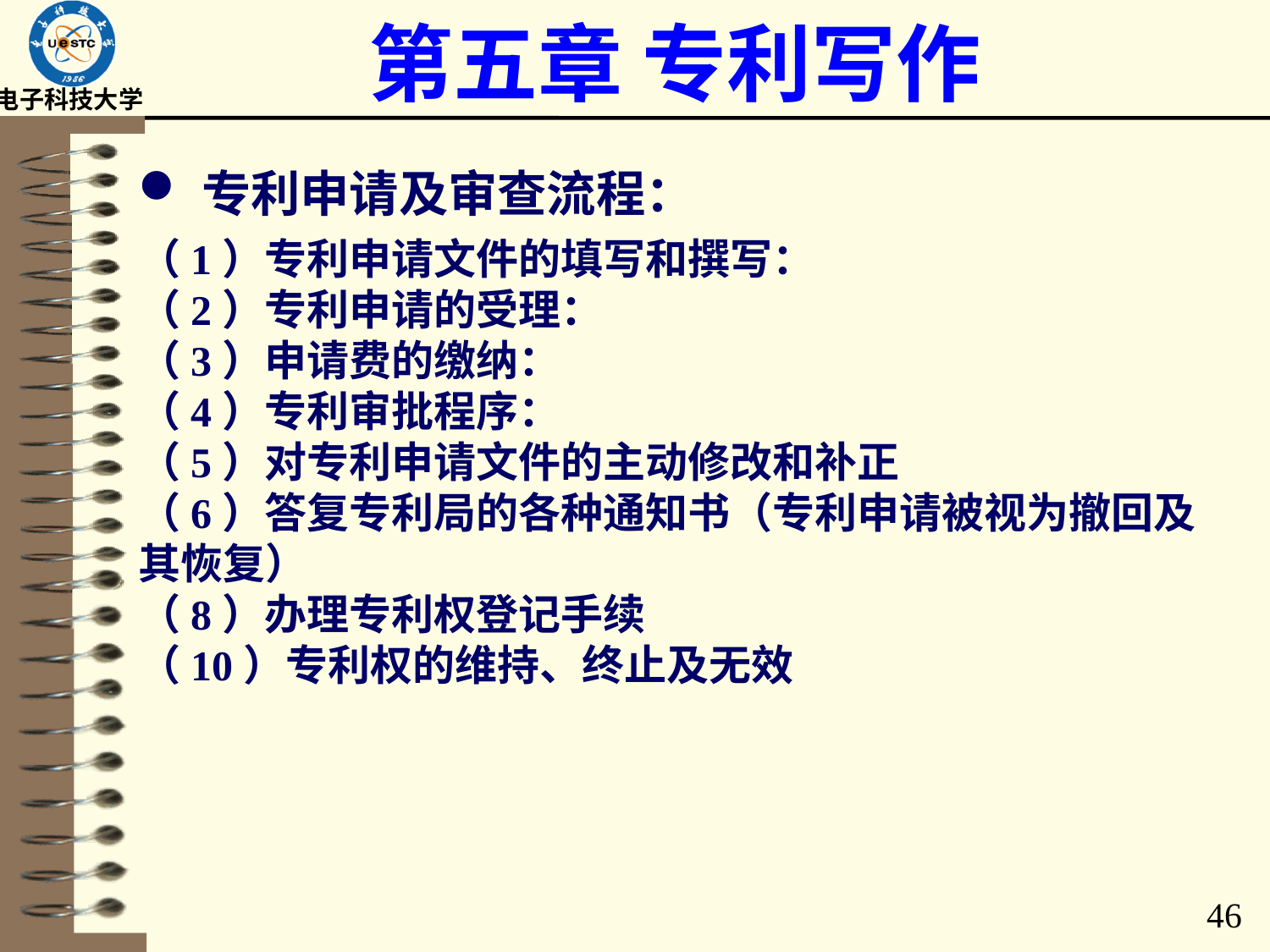

# 第五章 专利写作
专利申请及审查流程：
（1）专利申请文件的填写和撰写：
（2）专利申请的受理：
（3）申请费的缴纳：
（4）专利审批程序：
（5）对专利申请文件的主动修改和补正
（6）答复专利局的各种通知书（专利申请被视为撤回及其恢复）
（8）办理专利权登记手续
（10）专利权的维持、终止及无效
46